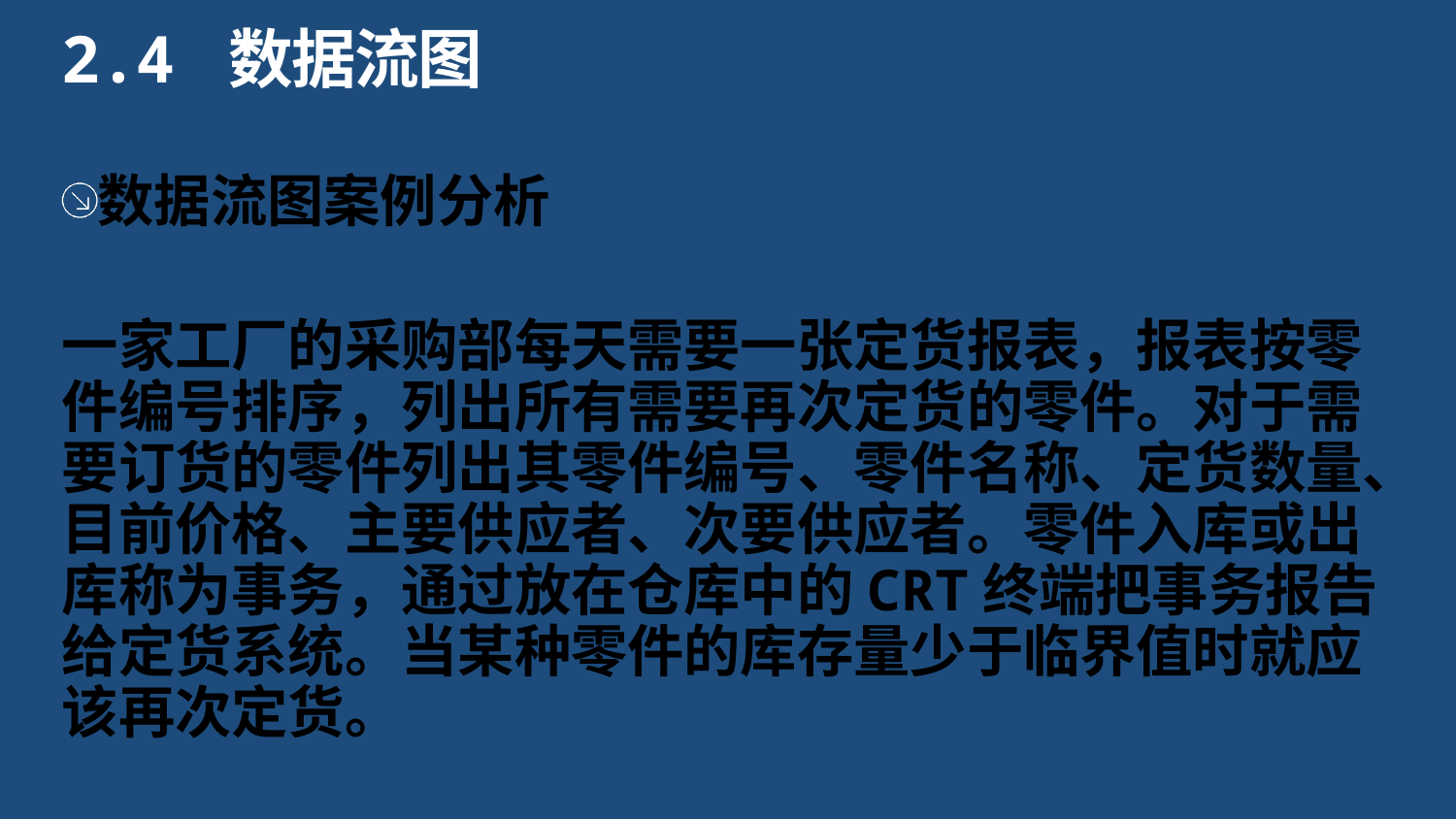

2.4 数据流图
数据流图案例分析

一家工厂的采购部每天需要一张定货报表，报表按零件编号排序，列出所有需要再次定货的零件。对于需要订货的零件列出其零件编号、零件名称、定货数量、目前价格、主要供应者、次要供应者。零件入库或出库称为事务，通过放在仓库中的CRT终端把事务报告给定货系统。当某种零件的库存量少于临界值时就应该再次定货。